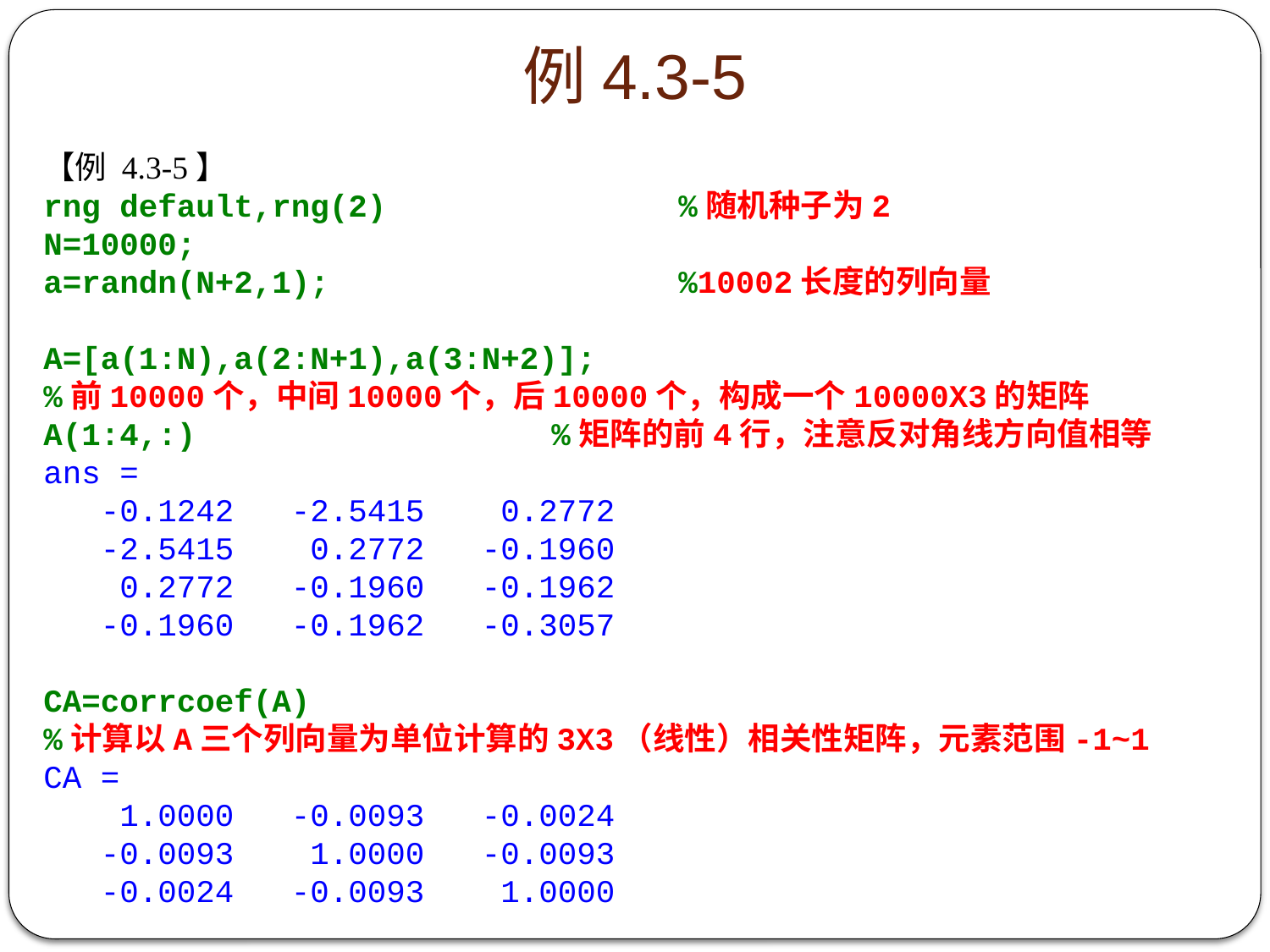

# 例4.3-5

【例 4.3-5】
rng default,rng(2)			%随机种子为2
N=10000;
a=randn(N+2,1);			%10002长度的列向量

A=[a(1:N),a(2:N+1),a(3:N+2)];
%前10000个，中间10000个，后10000个，构成一个10000X3的矩阵
A(1:4,:)			%矩阵的前4行，注意反对角线方向值相等
ans =
   -0.1242   -2.5415    0.2772
   -2.5415    0.2772   -0.1960
    0.2772   -0.1960   -0.1962
   -0.1960   -0.1962   -0.3057

CA=corrcoef(A)
%计算以A三个列向量为单位计算的3X3（线性）相关性矩阵，元素范围-1~1
CA =
    1.0000   -0.0093   -0.0024
   -0.0093    1.0000   -0.0093
   -0.0024   -0.0093    1.0000